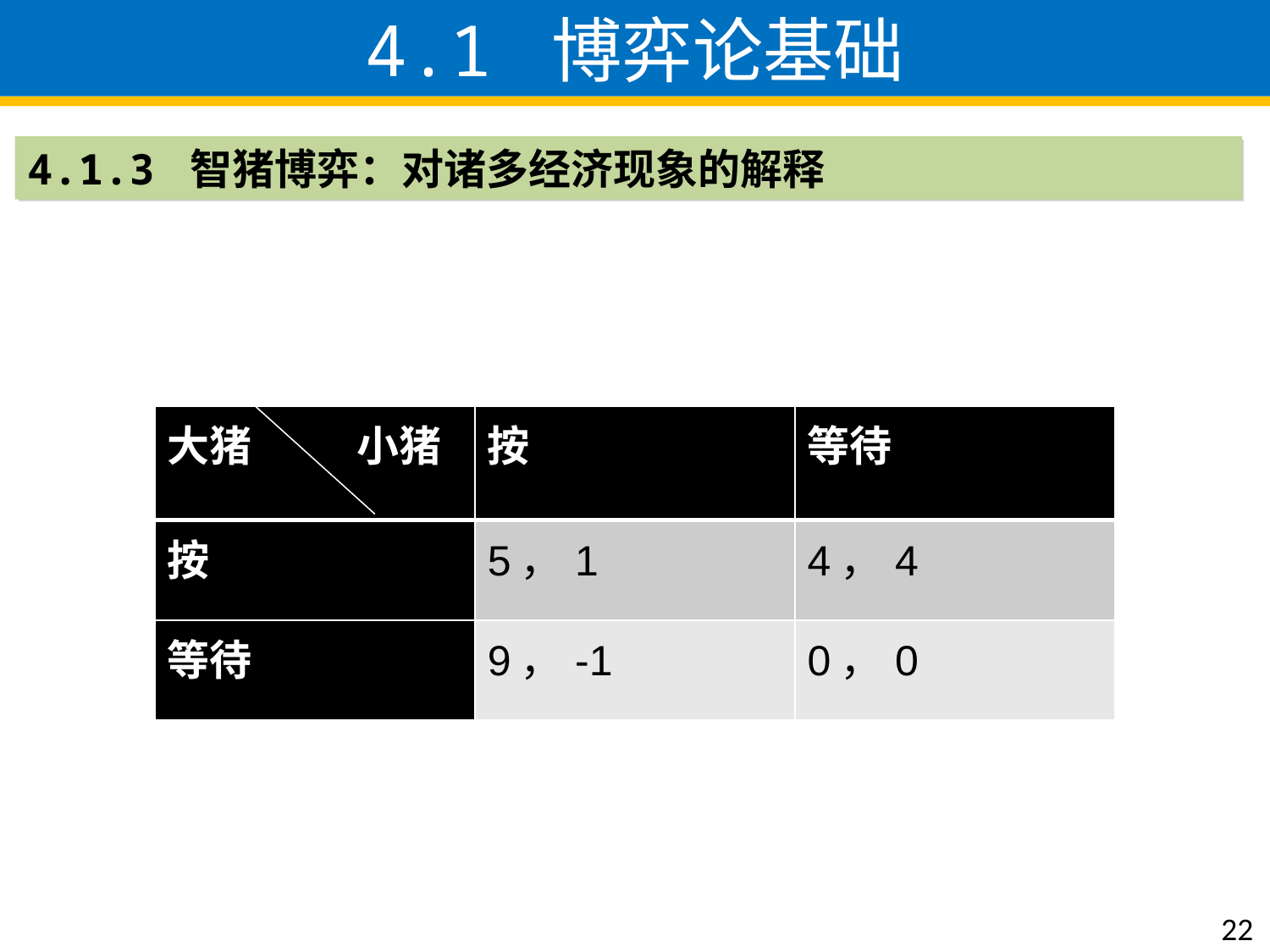

4.1 博弈论基础
4.1.3 智猪博弈：对诸多经济现象的解释
| 大猪 小猪 | 按 | 等待 |
| --- | --- | --- |
| 按 | 5，1 | 4，4 |
| 等待 | 9，-1 | 0，0 |
22